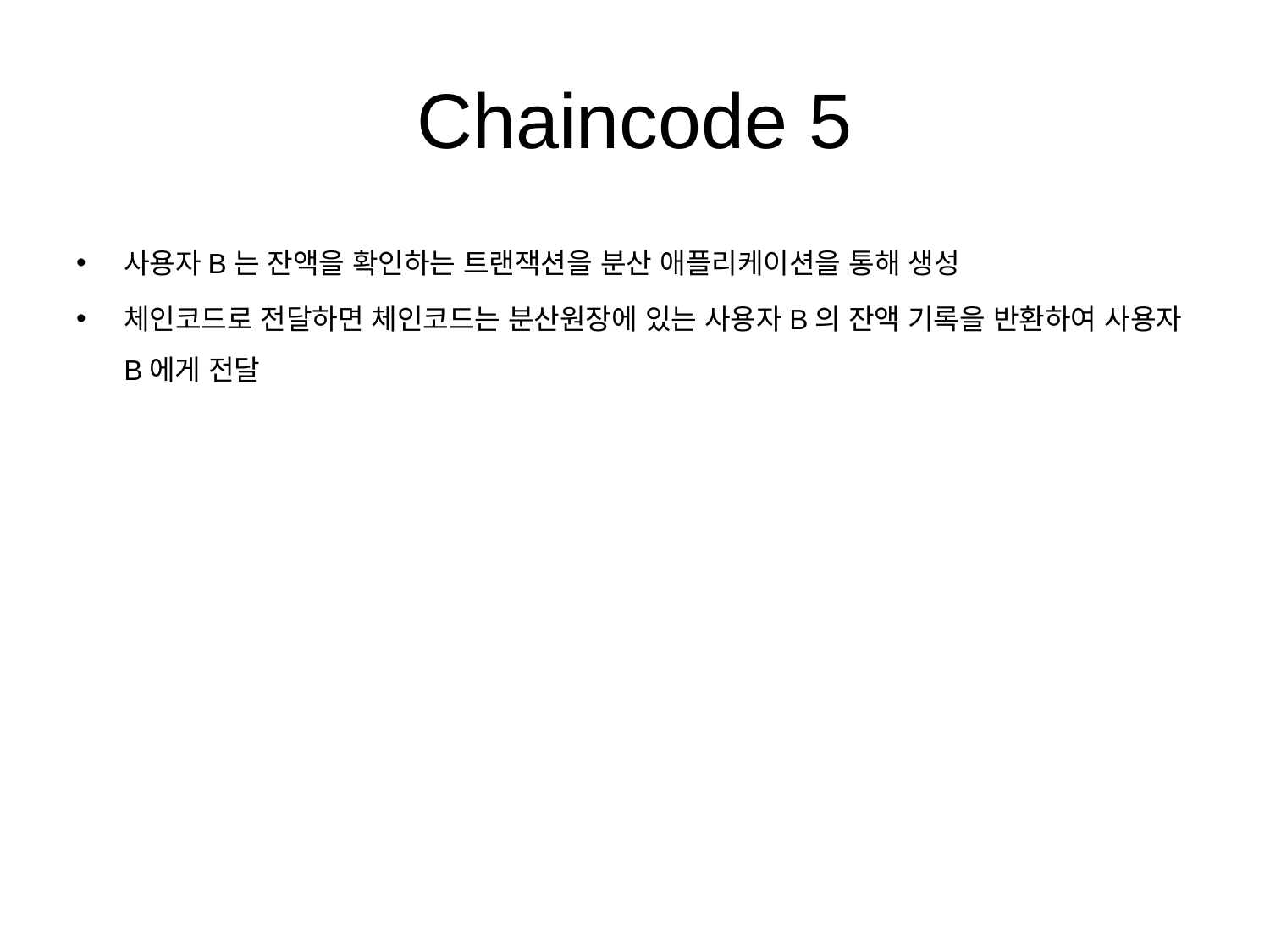

# Chaincode 5
사용자B는 잔액을 확인하는 트랜잭션을 분산 애플리케이션을 통해 생성
체인코드로 전달하면 체인코드는 분산원장에 있는 사용자B의 잔액 기록을 반환하여 사용자B에게 전달